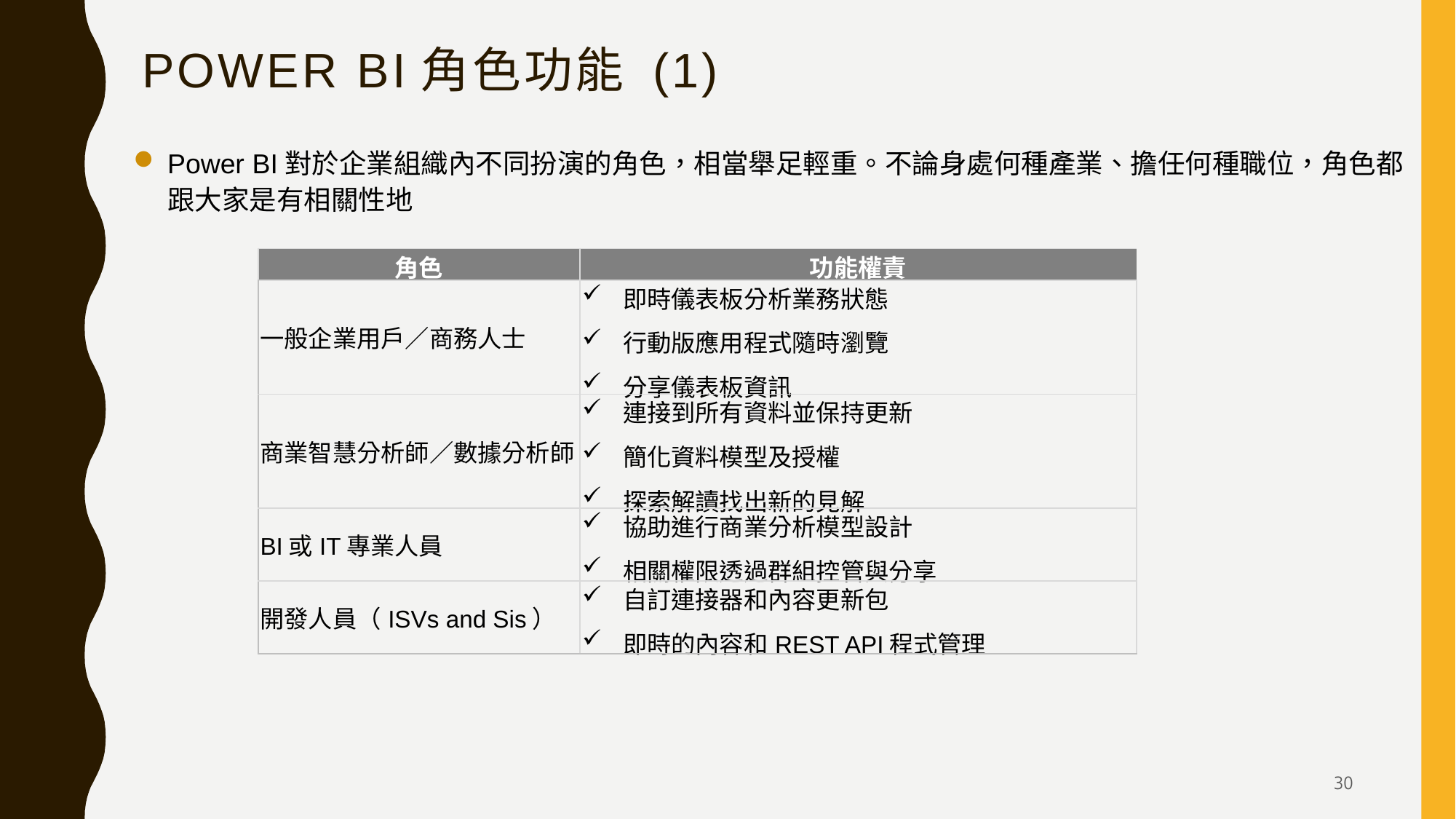

# Power BI角色功能 (1)
Power BI對於企業組織內不同扮演的角色，相當舉足輕重。不論身處何種產業、擔任何種職位，角色都跟大家是有相關性地
| 角色 | 功能權責 |
| --- | --- |
| 一般企業用戶／商務人士 | 即時儀表板分析業務狀態 行動版應用程式隨時瀏覽 分享儀表板資訊 |
| 商業智慧分析師／數據分析師 | 連接到所有資料並保持更新 簡化資料模型及授權 探索解讀找出新的見解 |
| BI或IT專業人員 | 協助進行商業分析模型設計 相關權限透過群組控管與分享 |
| 開發人員（ISVs and Sis） | 自訂連接器和內容更新包 即時的內容和REST API程式管理 |
30